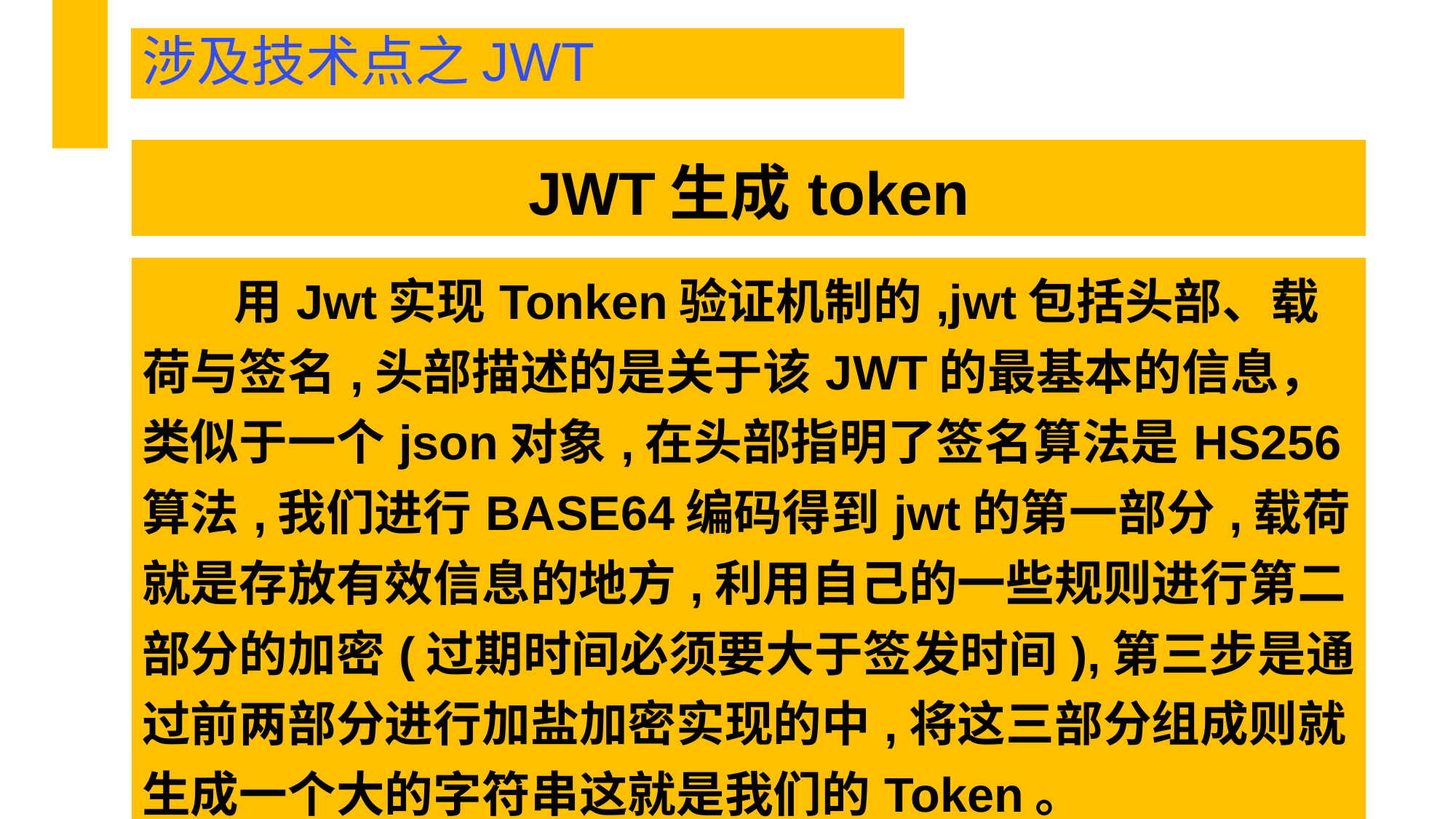

涉及技术点之JWT
| JWT生成token |
| --- |
| 用Jwt实现Tonken验证机制的,jwt包括头部、载荷与签名,头部描述的是关于该JWT的最基本的信息，类似于一个json对象,在头部指明了签名算法是HS256算法,我们进行BASE64编码得到jwt的第一部分,载荷就是存放有效信息的地方,利用自己的一些规则进行第二部分的加密(过期时间必须要大于签发时间),第三步是通过前两部分进行加盐加密实现的中,将这三部分组成则就生成一个大的字符串这就是我们的Token。 |
| --- |